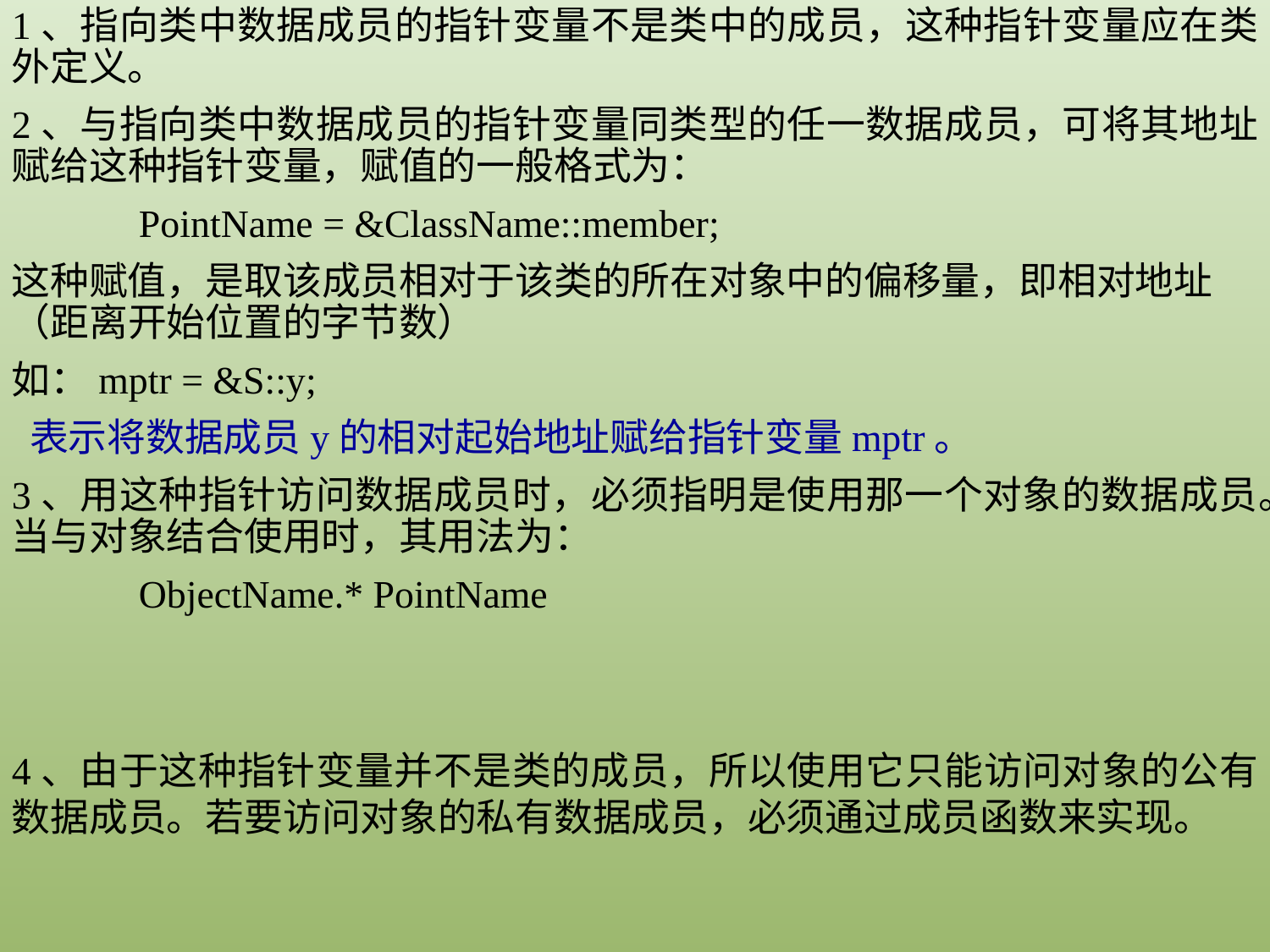

1、指向类中数据成员的指针变量不是类中的成员，这种指针变量应在类外定义。
2、与指向类中数据成员的指针变量同类型的任一数据成员，可将其地址赋给这种指针变量，赋值的一般格式为：
	PointName = &ClassName::member;
这种赋值，是取该成员相对于该类的所在对象中的偏移量，即相对地址（距离开始位置的字节数）
如：mptr = &S::y;
 表示将数据成员y的相对起始地址赋给指针变量mptr。
3、用这种指针访问数据成员时，必须指明是使用那一个对象的数据成员。当与对象结合使用时，其用法为：
	ObjectName.* PointName
4、由于这种指针变量并不是类的成员，所以使用它只能访问对象的公有数据成员。若要访问对象的私有数据成员，必须通过成员函数来实现。
831